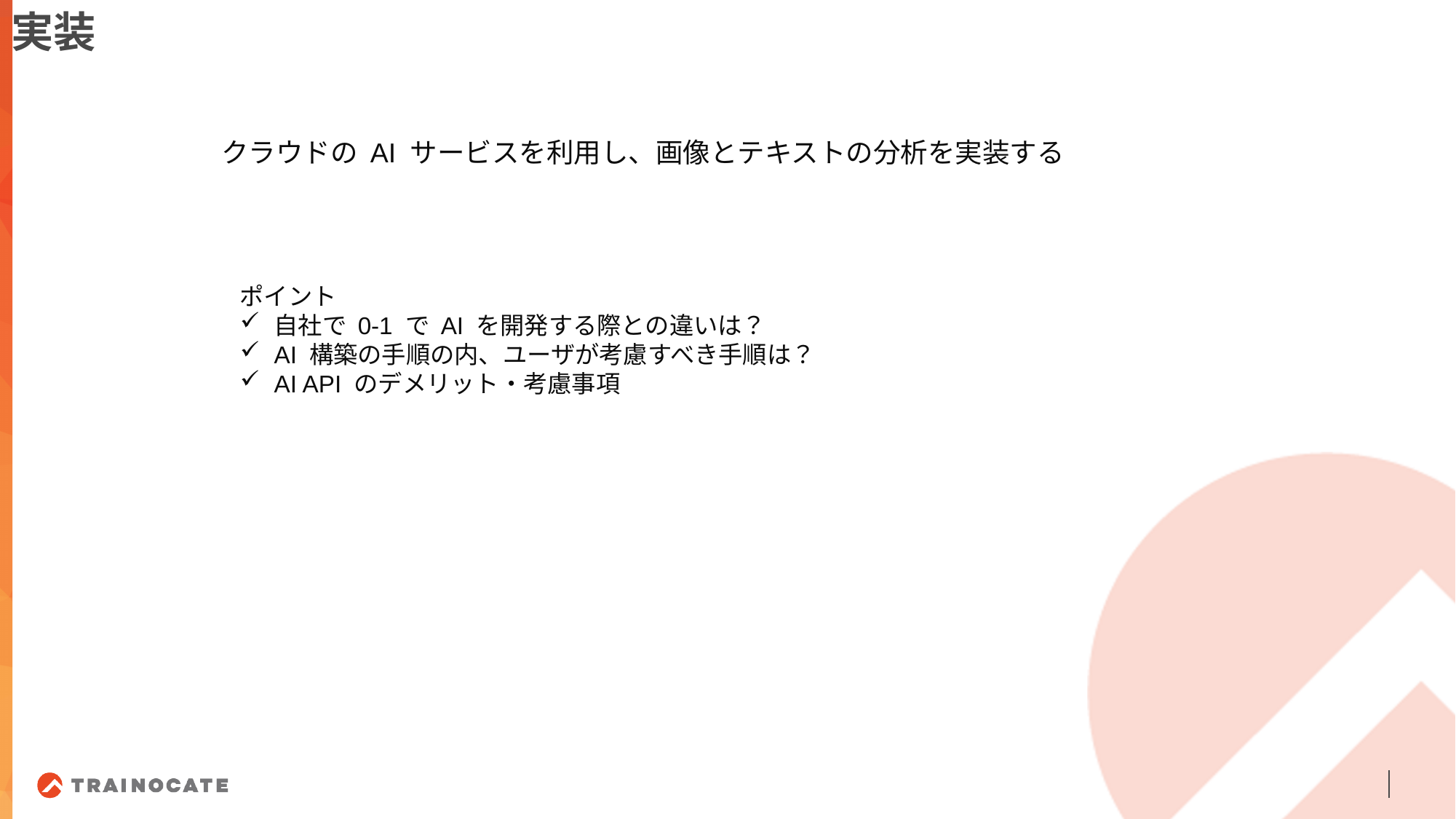

実装
クラウドの AI サービスを利用し、画像とテキストの分析を実装する
ポイント
自社で 0-1 で AI を開発する際との違いは？
AI 構築の手順の内、ユーザが考慮すべき手順は？
AI API のデメリット・考慮事項